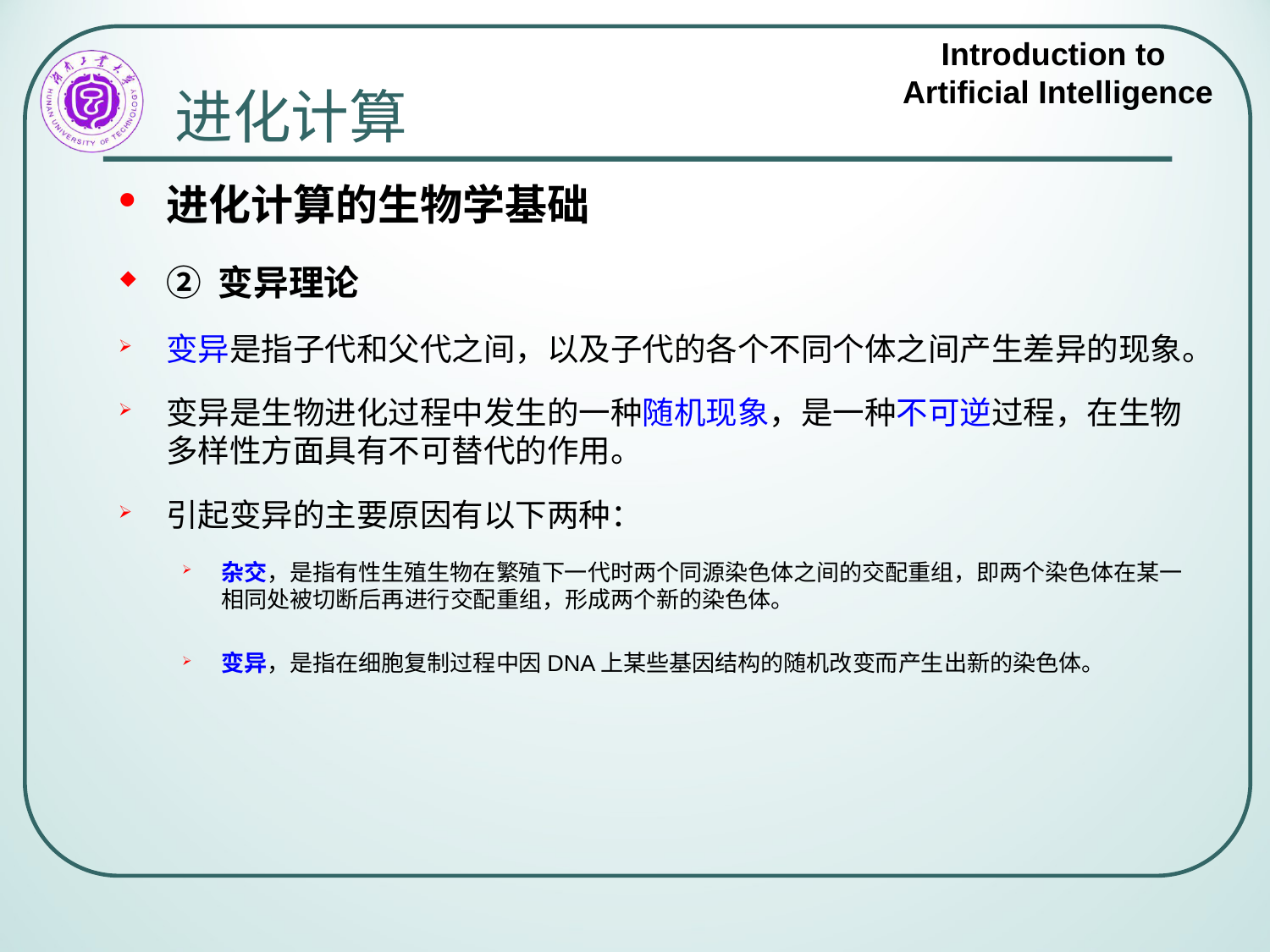

# 进化计算
进化计算的生物学基础

② 变异理论

变异是指子代和父代之间，以及子代的各个不同个体之间产生差异的现象。

变异是生物进化过程中发生的一种随机现象，是一种不可逆过程，在生物多样性方面具有不可替代的作用。

引起变异的主要原因有以下两种：

杂交，是指有性生殖生物在繁殖下一代时两个同源染色体之间的交配重组，即两个染色体在某一相同处被切断后再进行交配重组，形成两个新的染色体。

变异，是指在细胞复制过程中因DNA上某些基因结构的随机改变而产生出新的染色体。